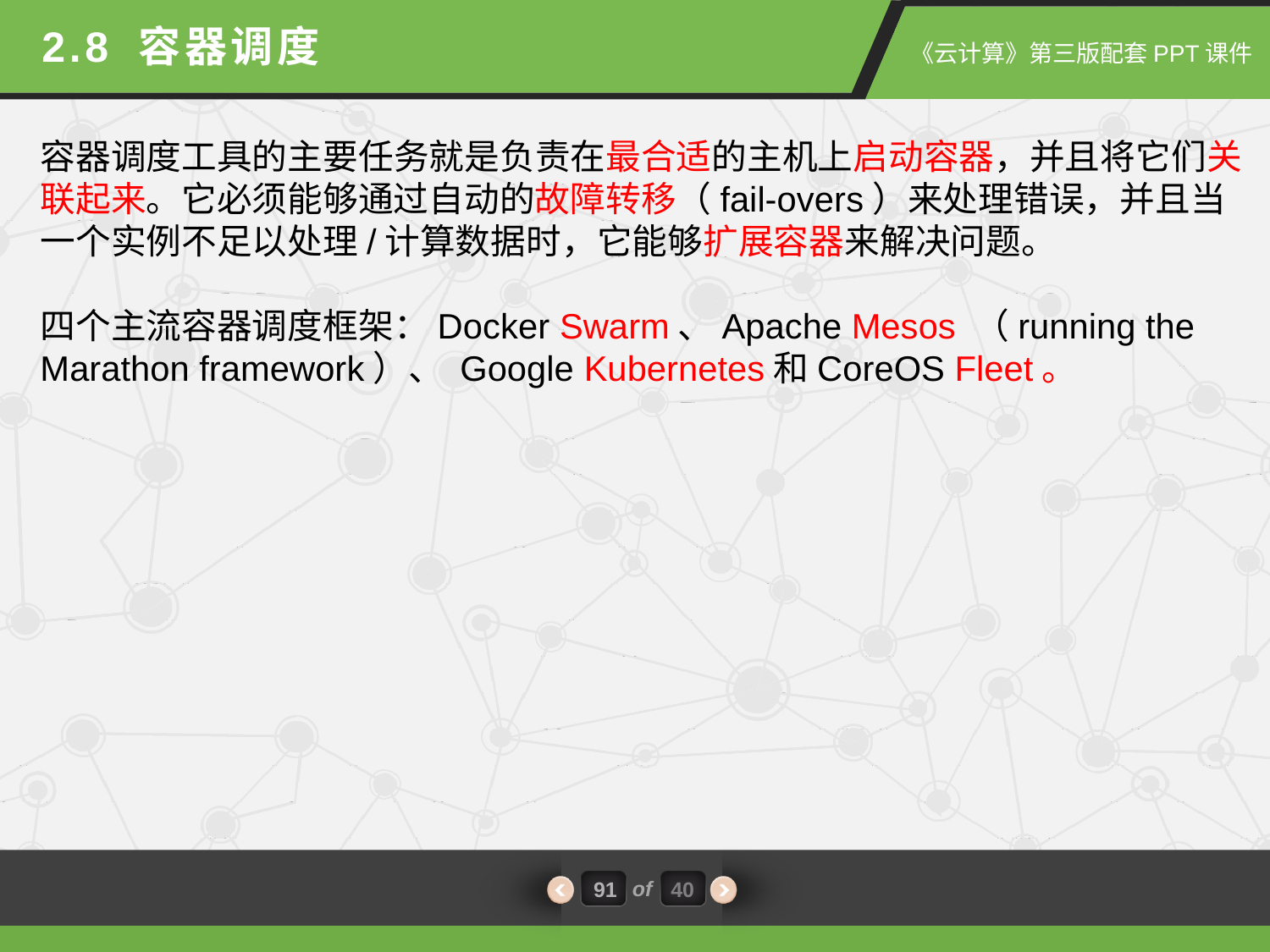

2.8 容器调度
容器调度工具的主要任务就是负责在最合适的主机上启动容器，并且将它们关联起来。它必须能够通过自动的故障转移（fail-overs）来处理错误，并且当一个实例不足以处理/计算数据时，它能够扩展容器来解决问题。

四个主流容器调度框架：Docker Swarm、Apache Mesos （running the Marathon framework）、 Google Kubernetes和CoreOS Fleet。
91